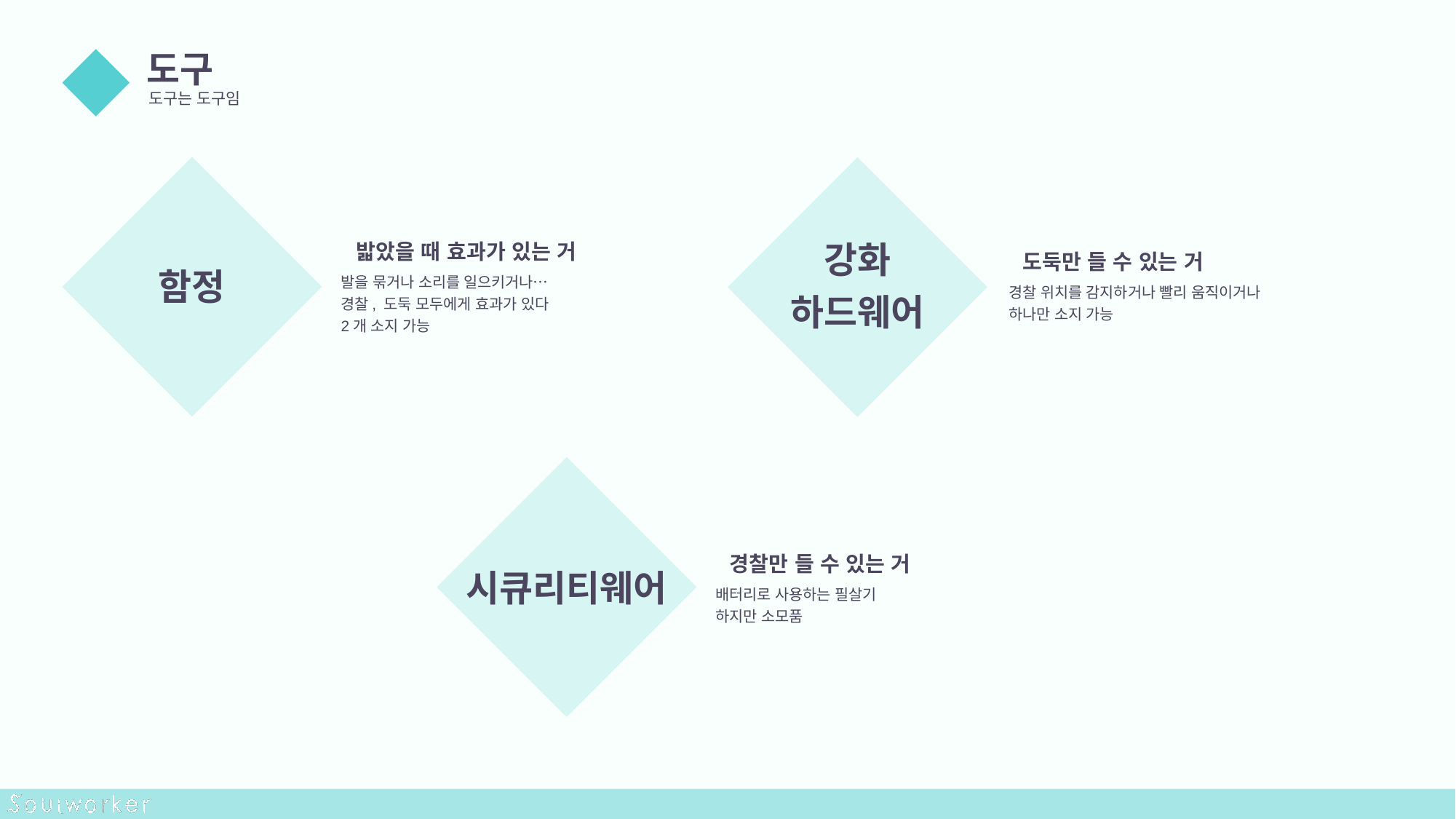

도구
도구는 도구임

05

강화
하드웨어
밟았을 때 효과가 있는 거
발을 묶거나 소리를 일으키거나…
경찰, 도둑 모두에게 효과가 있다
2개 소지 가능
도둑만 들 수 있는 거
경찰 위치를 감지하거나 빨리 움직이거나
하나만 소지 가능
함정

경찰만 들 수 있는 거
배터리로 사용하는 필살기
하지만 소모품
시큐리티웨어